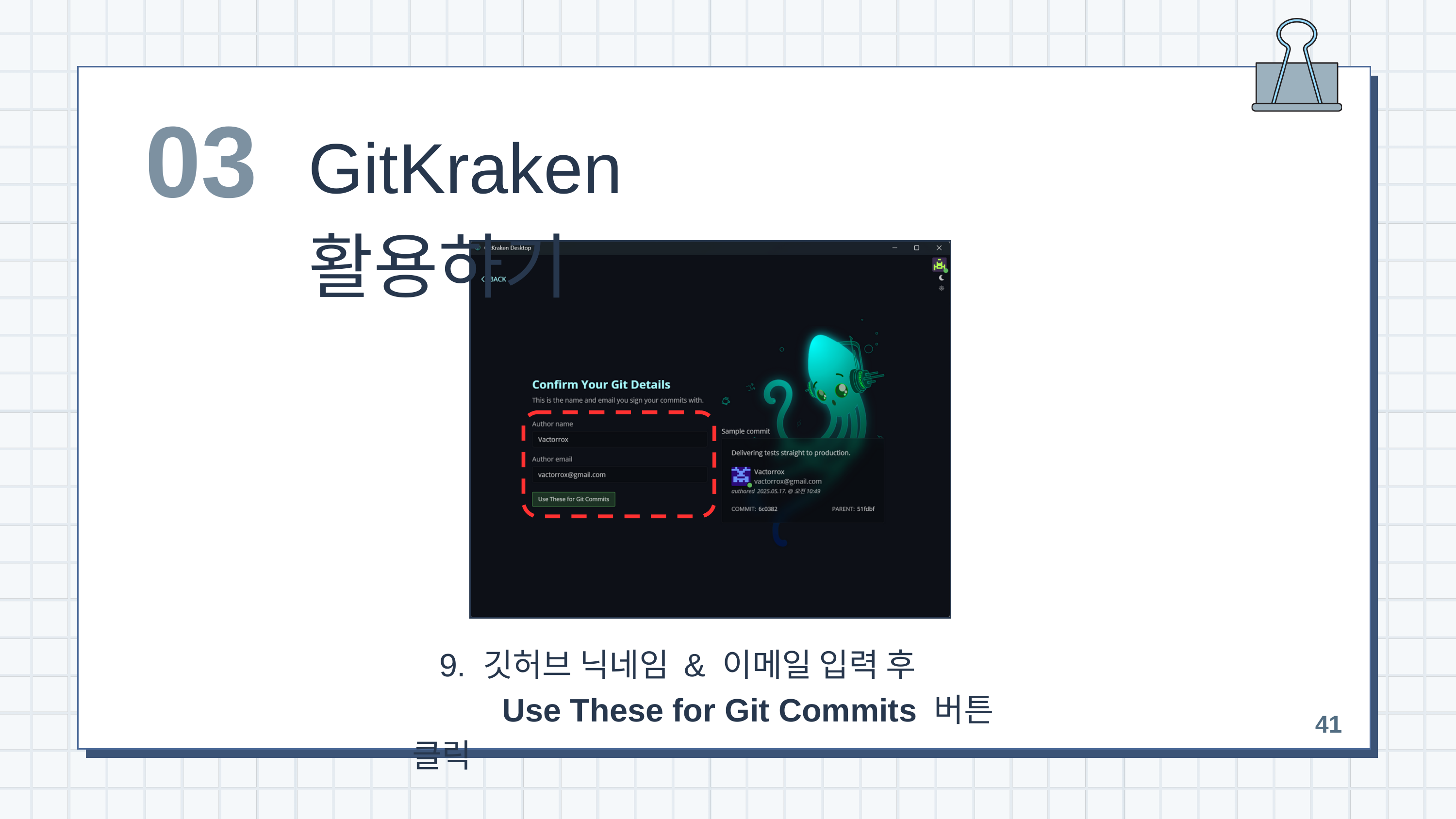

03
GitKraken 활용하기

   9. 깃허브 닉네임 & 이메일 입력 후
          Use These for Git Commits 버튼 클릭
41